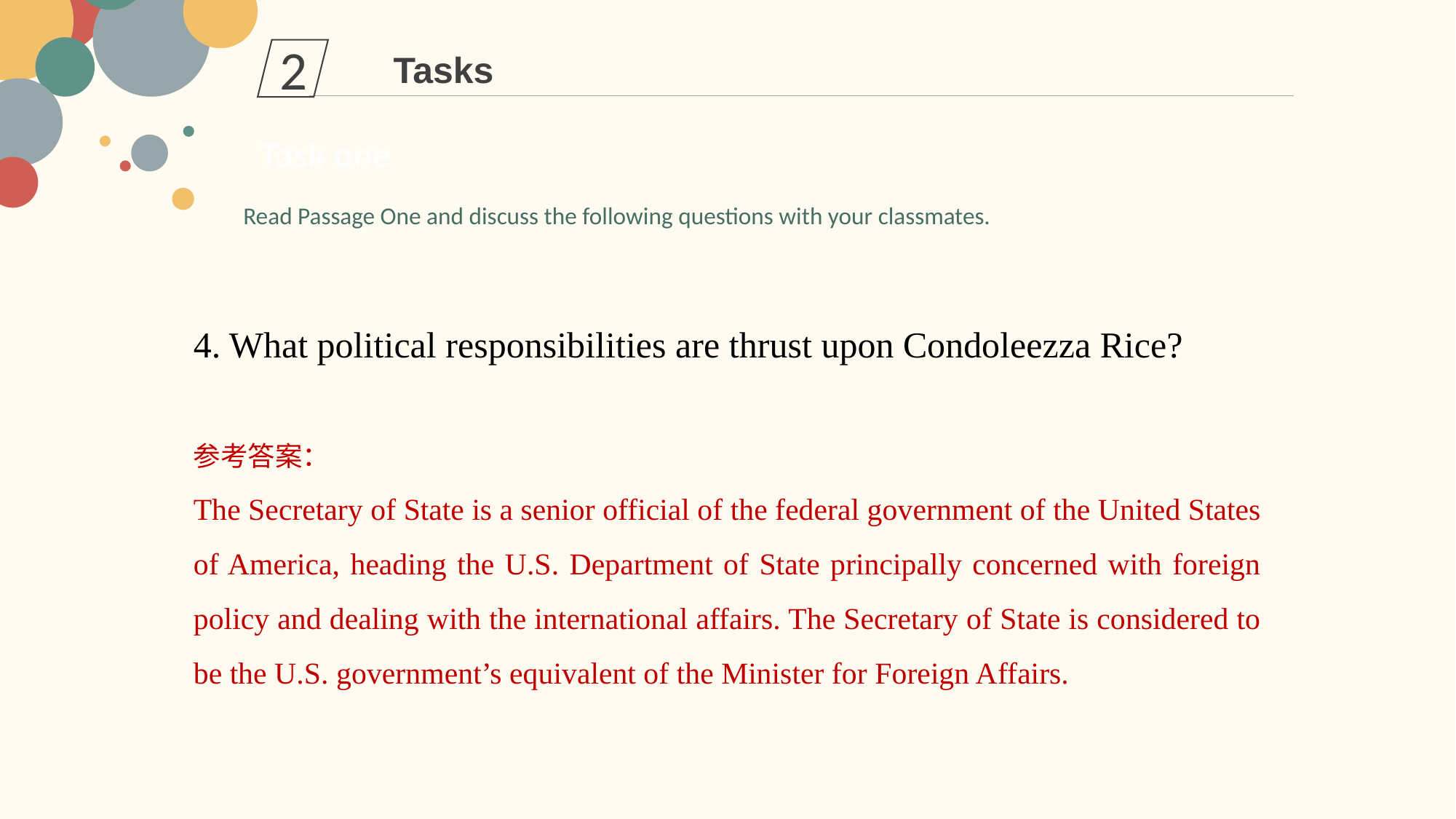

2
Tasks
Task one
Read Passage One and discuss the following questions with your classmates.
4. What political responsibilities are thrust upon Condoleezza Rice?
参考答案：
The Secretary of State is a senior official of the federal government of the United States of America, heading the U.S. Department of State principally concerned with foreign policy and dealing with the international affairs. The Secretary of State is considered to be the U.S. government’s equivalent of the Minister for Foreign Affairs.